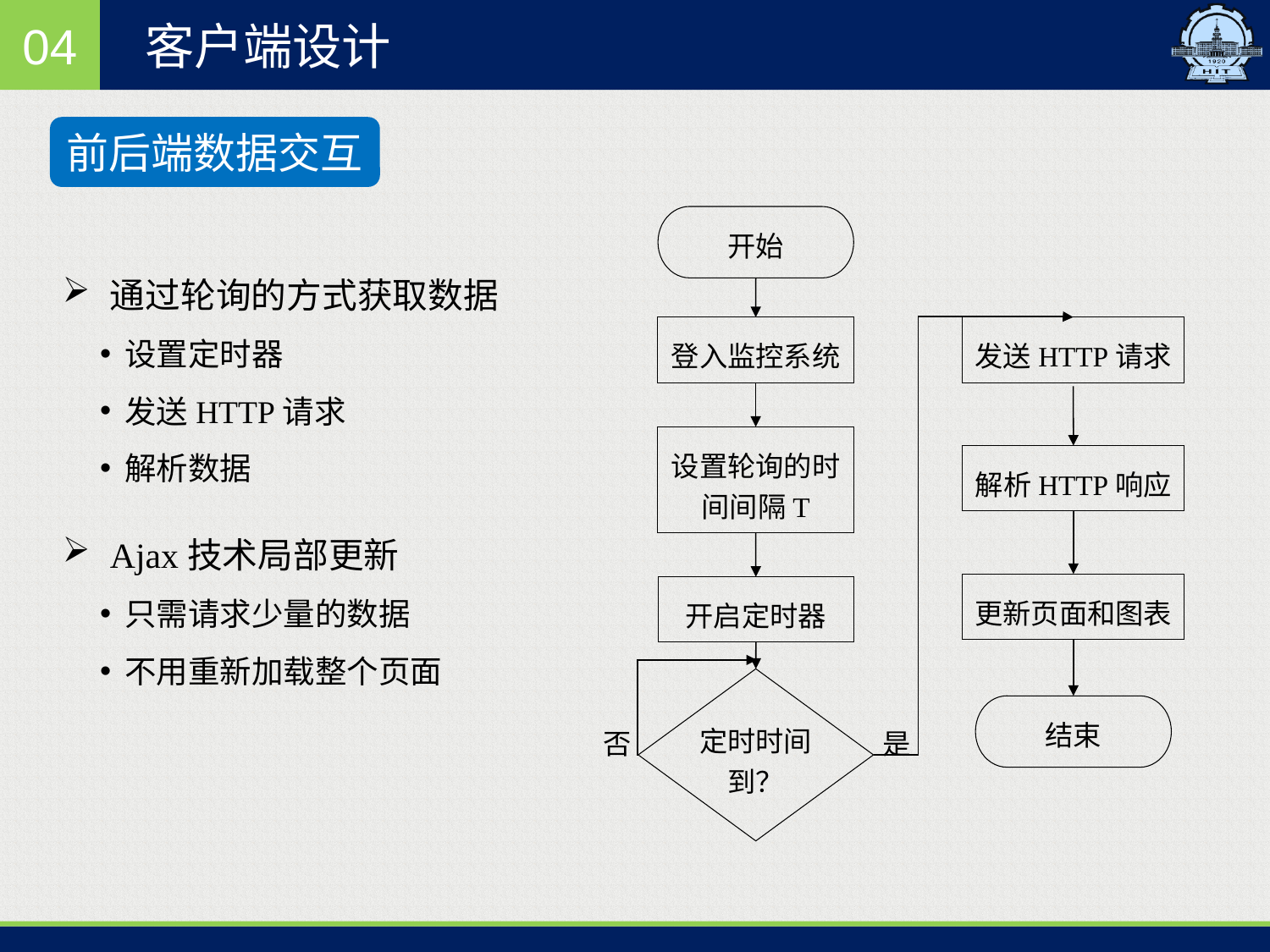

04
客户端设计
前后端数据交互

开始
发送HTTP请求
登入监控系统
设置轮询的时间间隔T
解析HTTP响应
更新页面和图表
开启定时器
定时时间到？
结束
否
是
通过轮询的方式获取数据
设置定时器
发送HTTP请求
解析数据

Ajax技术局部更新
只需请求少量的数据
不用重新加载整个页面